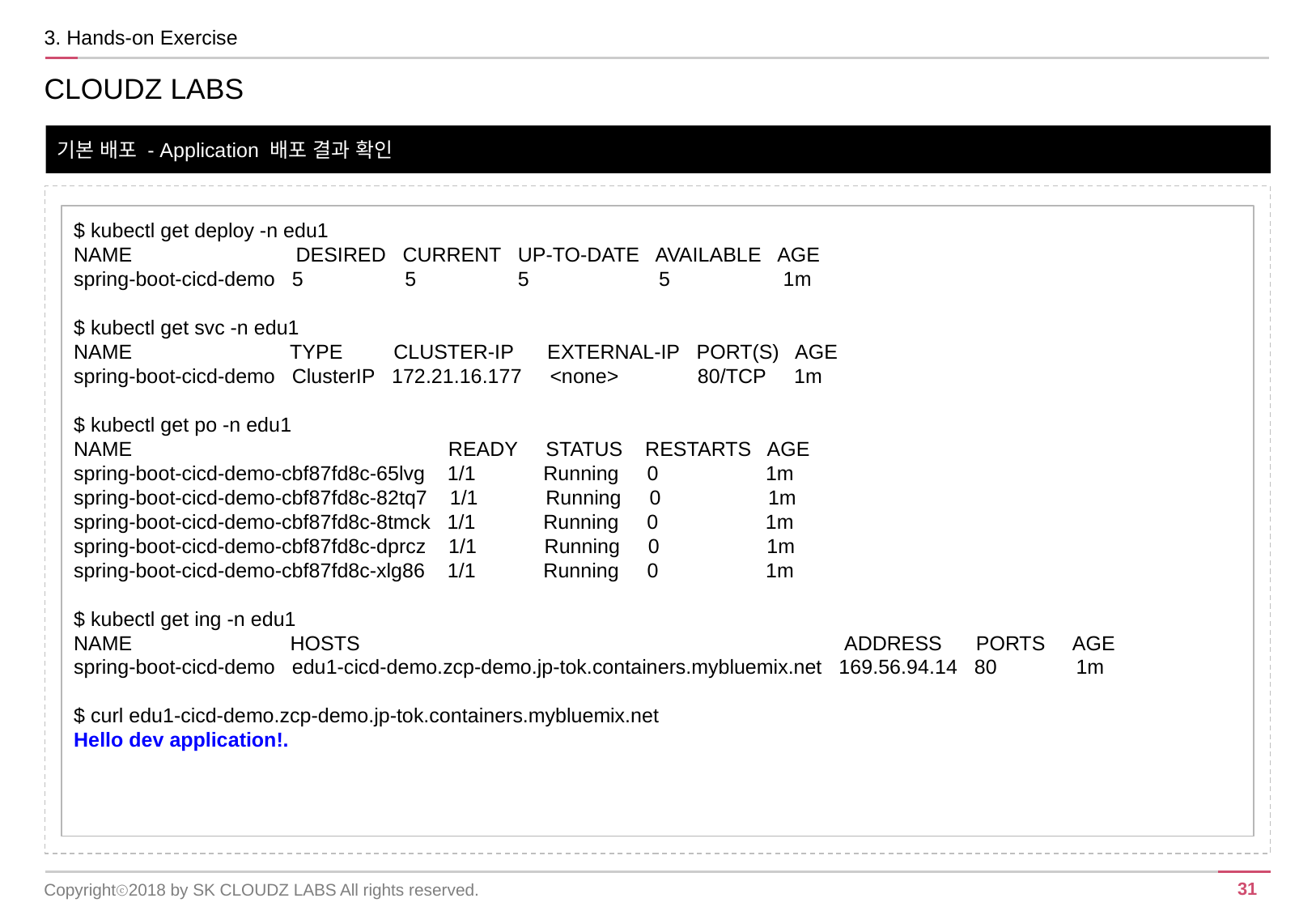

3. Hands-on Exercise

CLOUDZ LABS
기본 배포 - Application 배포 결과 확인
$ kubectl get deploy -n edu1
NAME                             DESIRED   CURRENT   UP-TO-DATE   AVAILABLE   AGE
spring-boot-cicd-demo   5                  5                  5                       5                    1m
$ kubectl get svc -n edu1
NAME                            TYPE         CLUSTER-IP      EXTERNAL-IP   PORT(S)   AGE
spring-boot-cicd-demo   ClusterIP   172.21.16.177     <none>              80/TCP     1m

$ kubectl get po -n edu1
NAME                                                        READY     STATUS    RESTARTS   AGE
spring-boot-cicd-demo-cbf87fd8c-65lvg    1/1            Running     0                   1m
spring-boot-cicd-demo-cbf87fd8c-82tq7    1/1            Running     0                   1m
spring-boot-cicd-demo-cbf87fd8c-8tmck   1/1            Running     0                   1m
spring-boot-cicd-demo-cbf87fd8c-dprcz    1/1            Running     0                   1m
spring-boot-cicd-demo-cbf87fd8c-xlg86    1/1            Running     0                   1m

$ kubectl get ing -n edu1
NAME                            HOSTS                                                                                      ADDRESS      PORTS     AGE
spring-boot-cicd-demo   edu1-cicd-demo.zcp-demo.jp-tok.containers.mybluemix.net   169.56.94.14   80              1m

$ curl edu1-cicd-demo.zcp-demo.jp-tok.containers.mybluemix.net
Hello dev application!.
Copyrightⓒ2018 by SK CLOUDZ LABS All rights reserved.